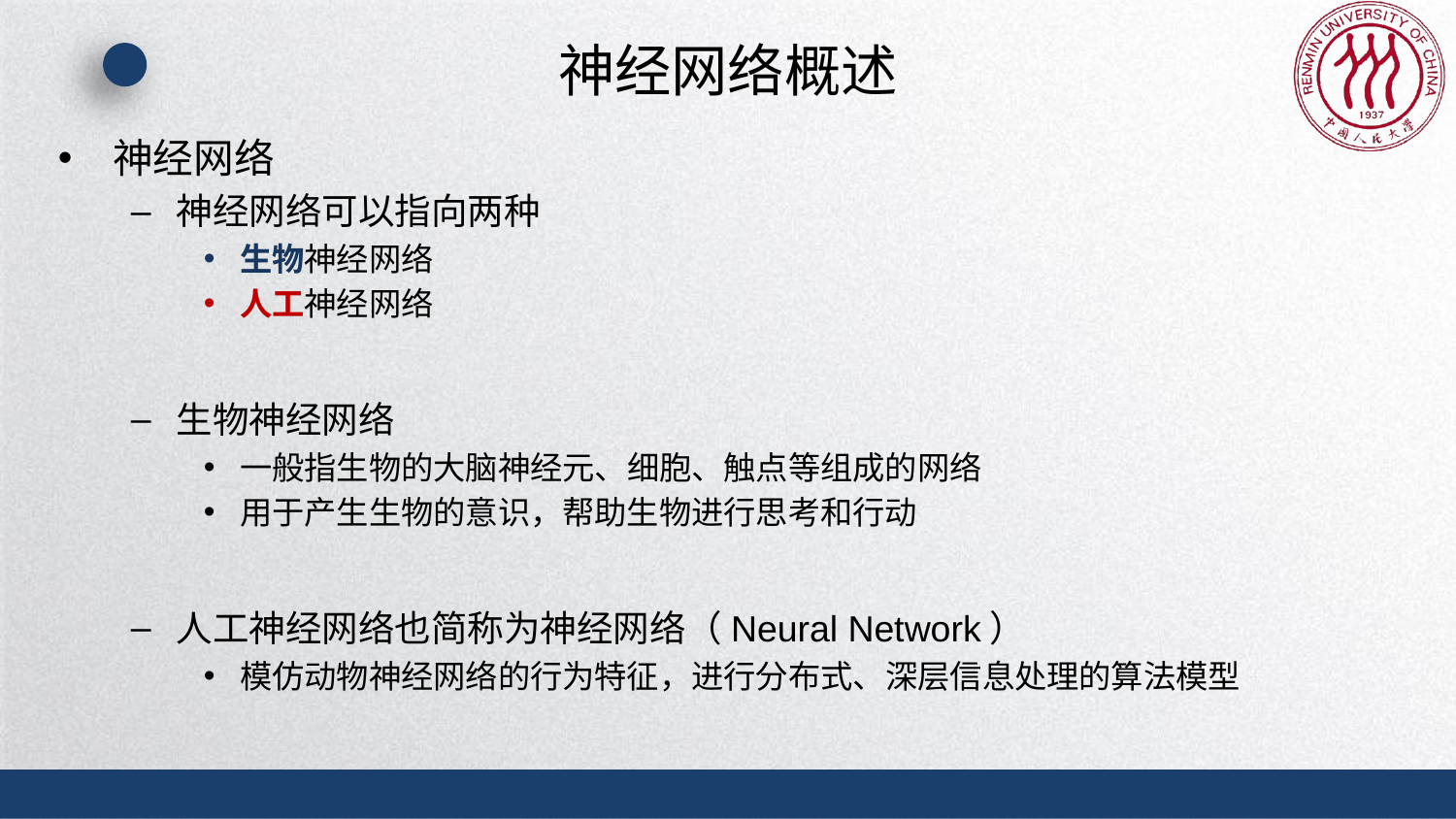

# 神经网络概述
神经网络
神经网络可以指向两种
生物神经网络
人工神经网络

生物神经网络
一般指生物的大脑神经元、细胞、触点等组成的网络
用于产生生物的意识，帮助生物进行思考和行动

人工神经网络也简称为神经网络（Neural Network）
模仿动物神经网络的行为特征，进行分布式、深层信息处理的算法模型